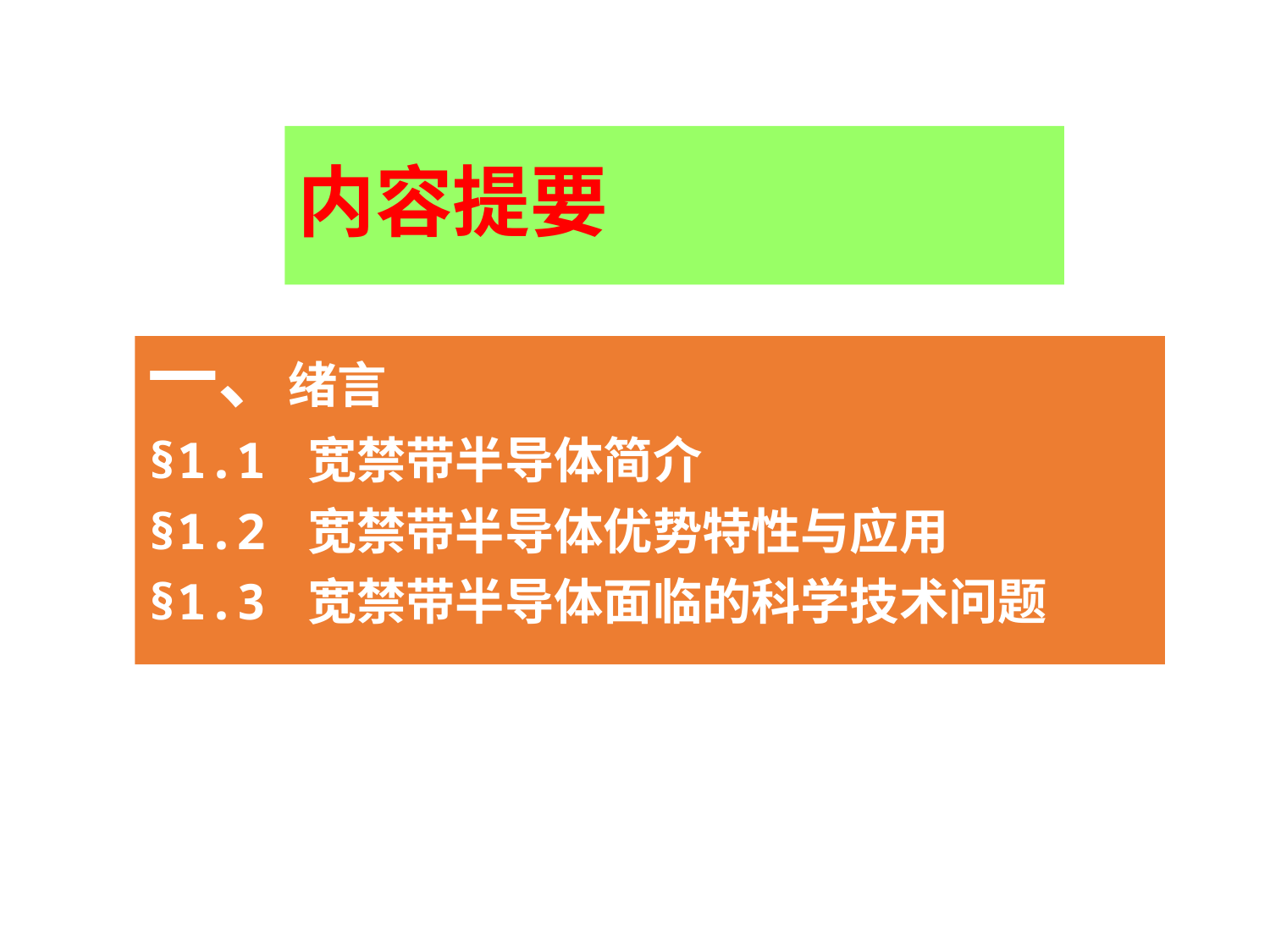

# 内容提要
一、绪言
§1.1 宽禁带半导体简介
§1.2 宽禁带半导体优势特性与应用
§1.3 宽禁带半导体面临的科学技术问题

6